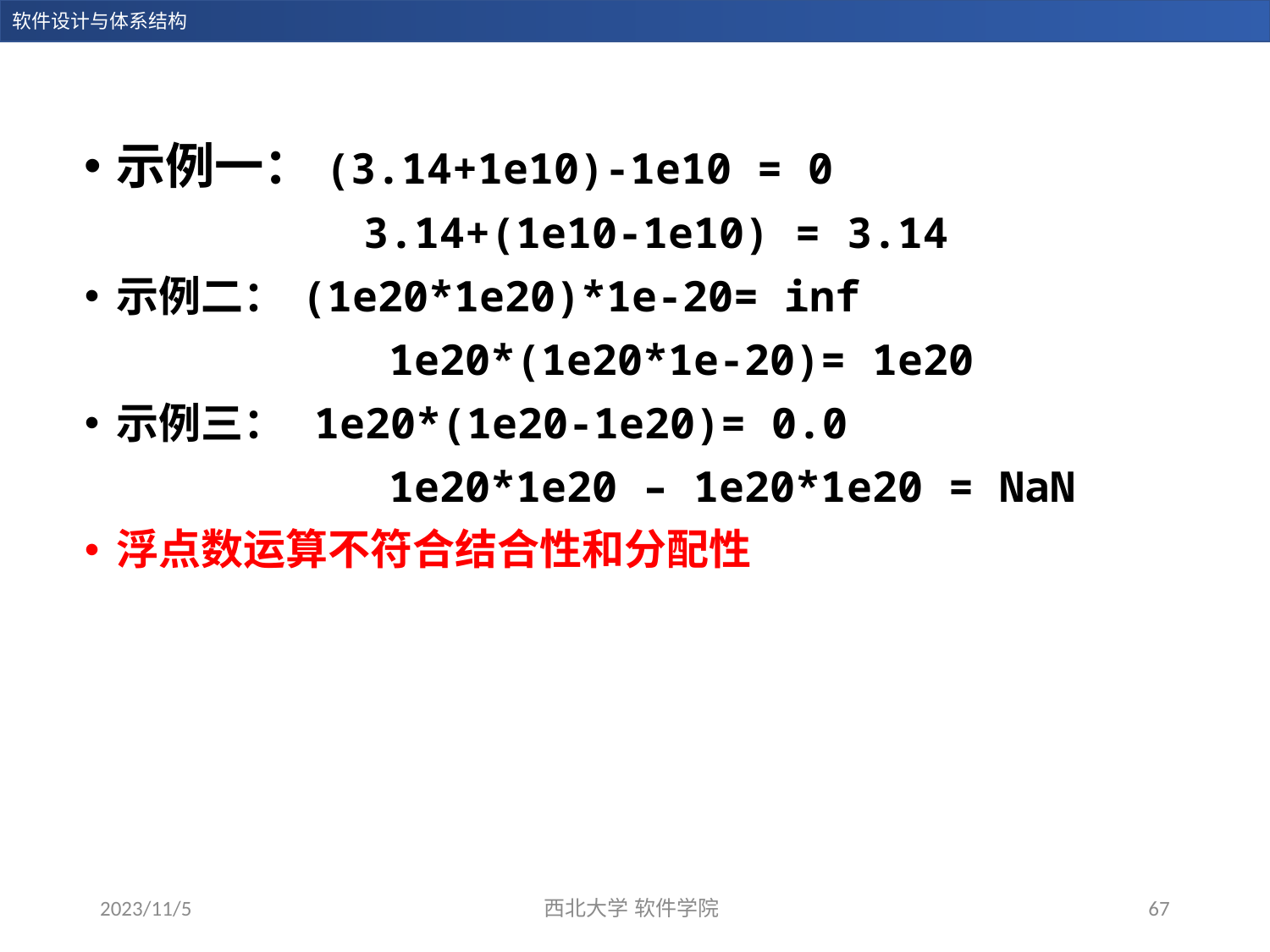

示例一：(3.14+1e10)-1e10 = 0
           3.14+(1e10-1e10) = 3.14
示例二： (1e20*1e20)*1e-20= inf
            1e20*(1e20*1e-20)= 1e20
示例三：  1e20*(1e20-1e20)= 0.0
            1e20*1e20 – 1e20*1e20 = NaN
浮点数运算不符合结合性和分配性

2023/11/5
西北大学 软件学院
67